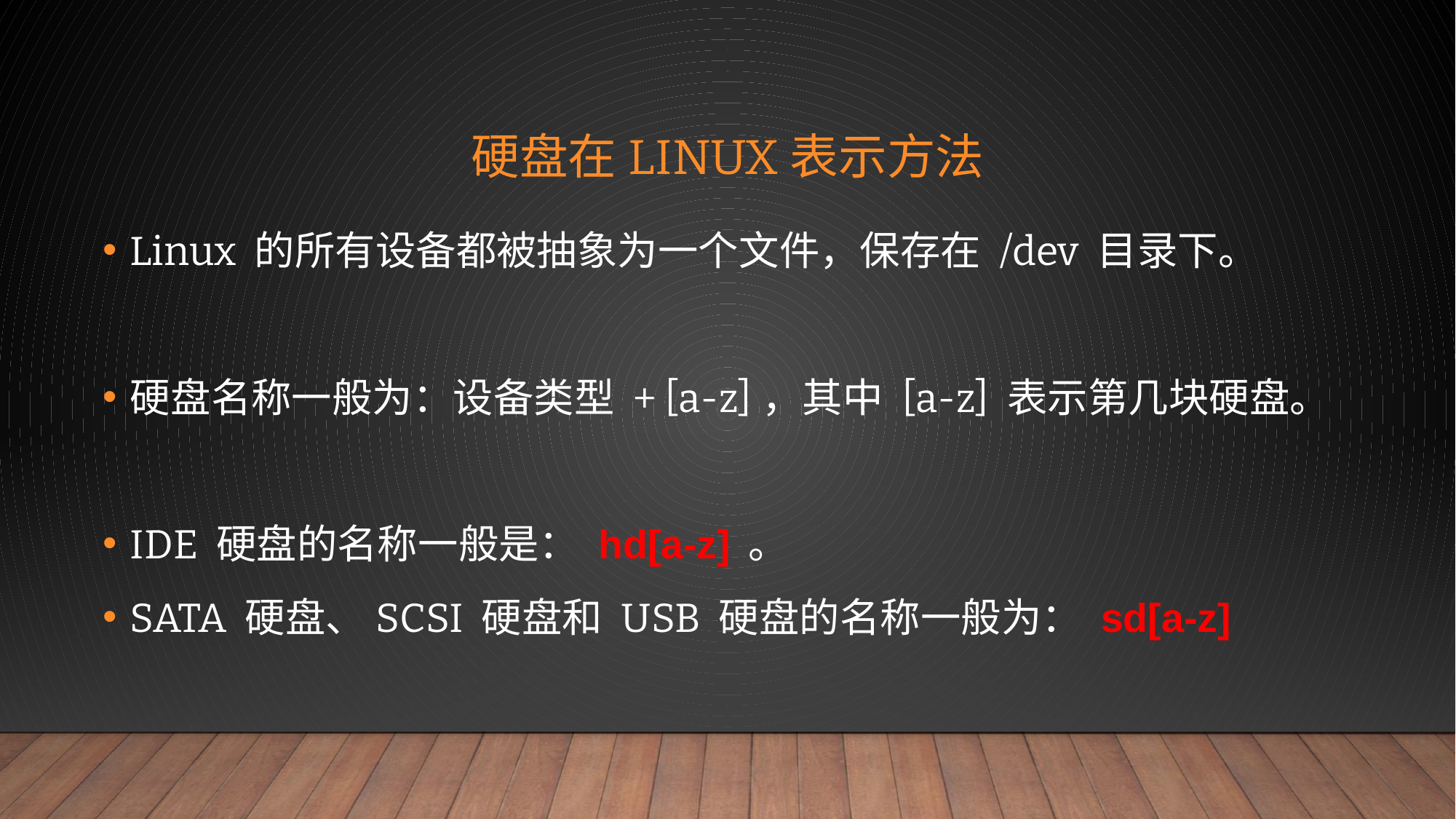

# 硬盘在Linux表示方法
Linux 的所有设备都被抽象为一个文件，保存在 /dev 目录下。

硬盘名称一般为：设备类型 + [a-z]，其中 [a-z] 表示第几块硬盘。

IDE 硬盘的名称一般是： hd[a-z] 。
SATA 硬盘、SCSI 硬盘和 USB 硬盘的名称一般为： sd[a-z]